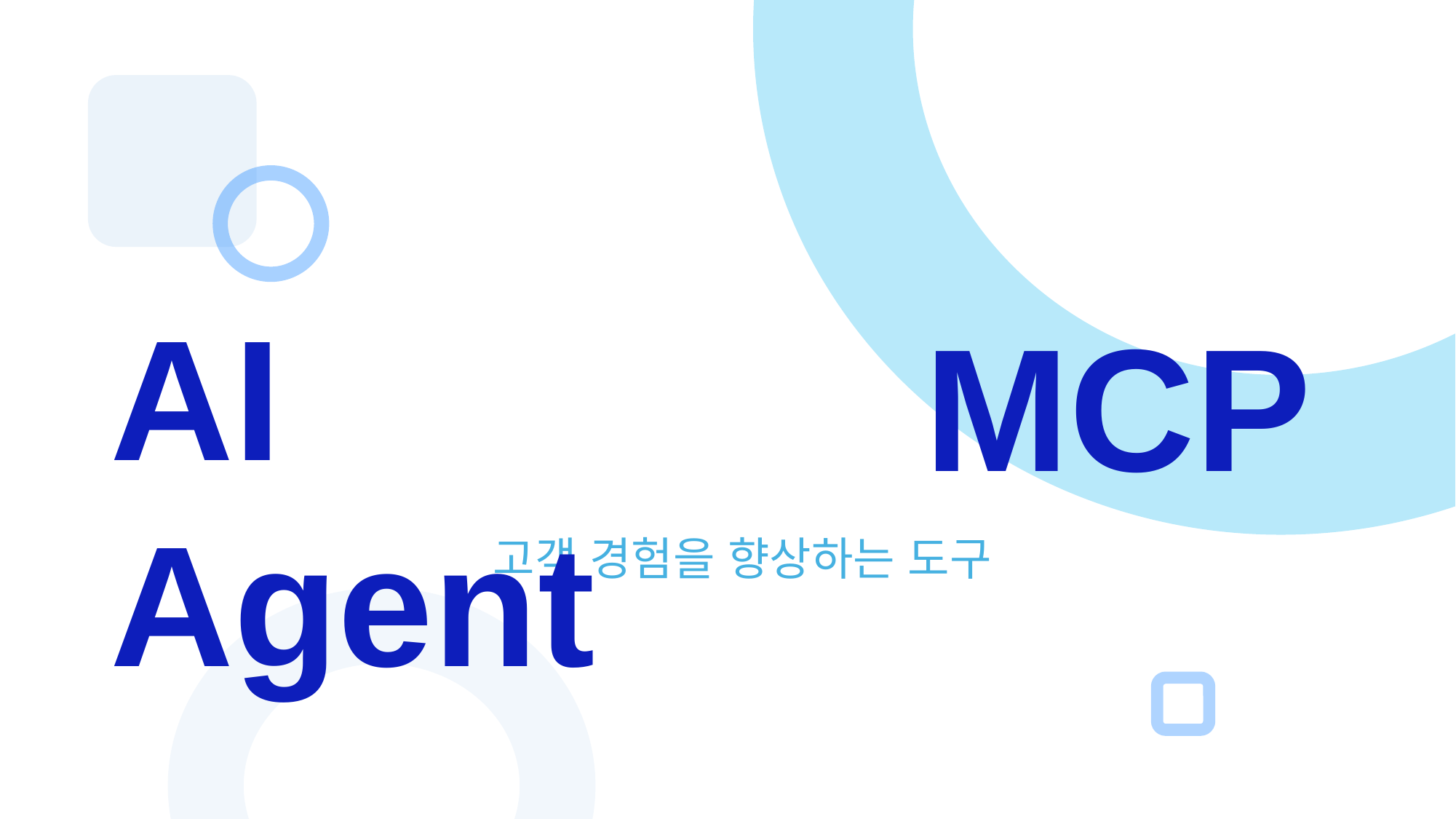

AI Agent
MCP
고객 경험을 향상하는 도구